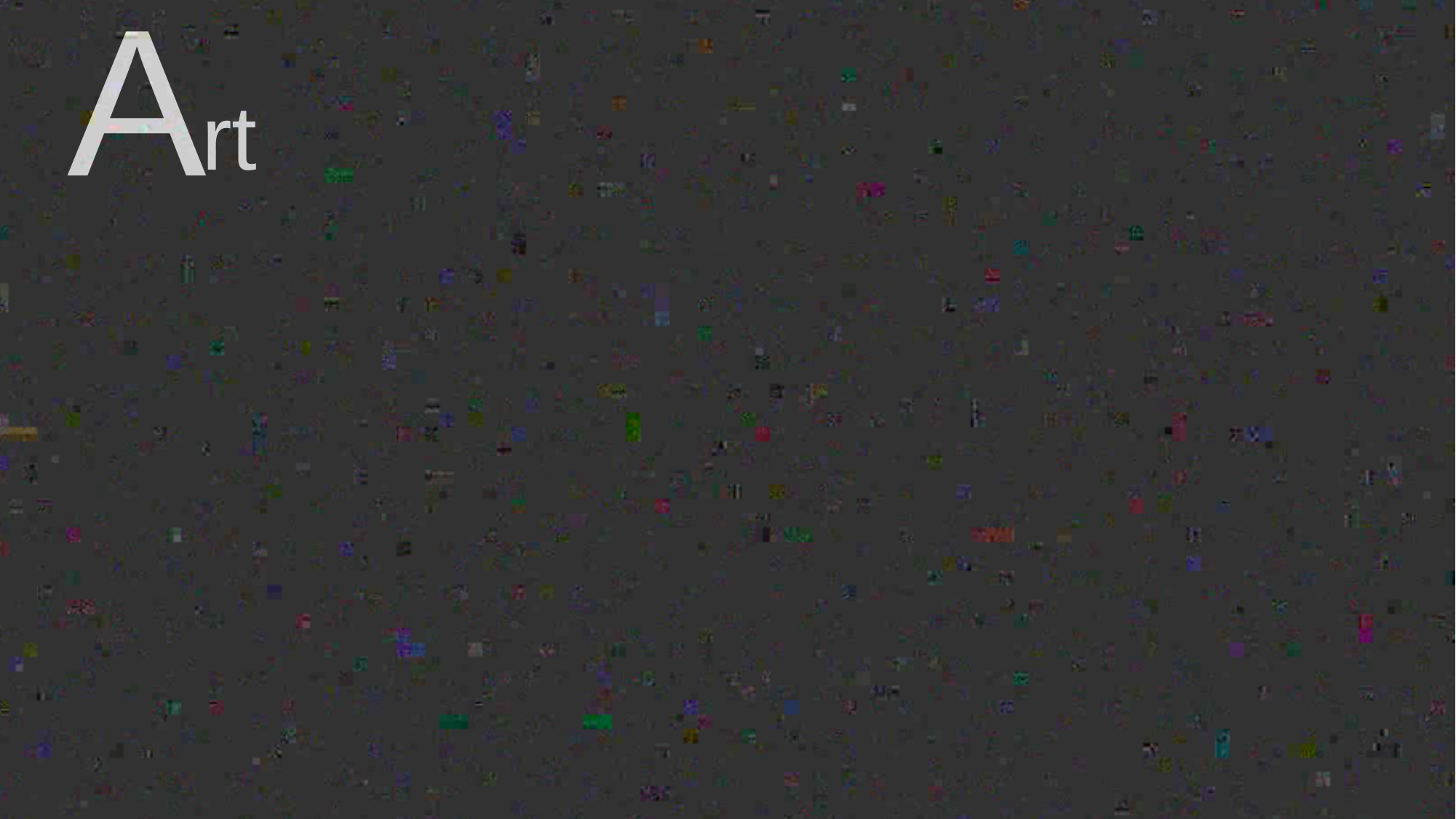

A
rt
인체공학적 디-자인
기하학적 무늬를 이용한 아름다운 디-자인
장치의 합리적인 설계